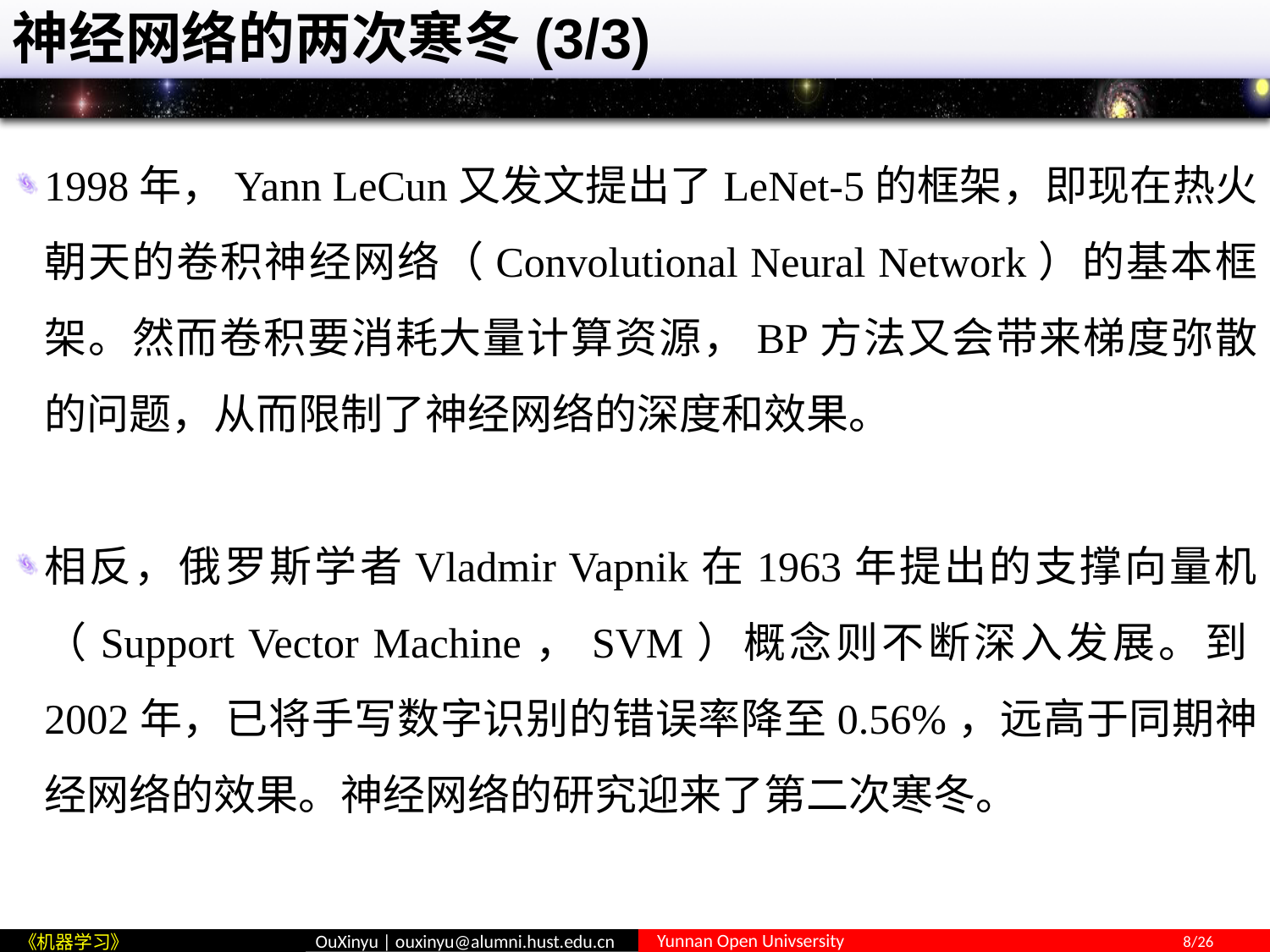

# 神经网络的两次寒冬(3/3)
1998年，Yann LeCun又发文提出了LeNet-5的框架，即现在热火朝天的卷积神经网络（Convolutional Neural Network）的基本框架。然而卷积要消耗大量计算资源，BP方法又会带来梯度弥散的问题，从而限制了神经网络的深度和效果。

相反，俄罗斯学者Vladmir Vapnik在1963年提出的支撑向量机（Support Vector Machine，SVM）概念则不断深入发展。到2002年，已将手写数字识别的错误率降至0.56%，远高于同期神经网络的效果。神经网络的研究迎来了第二次寒冬。